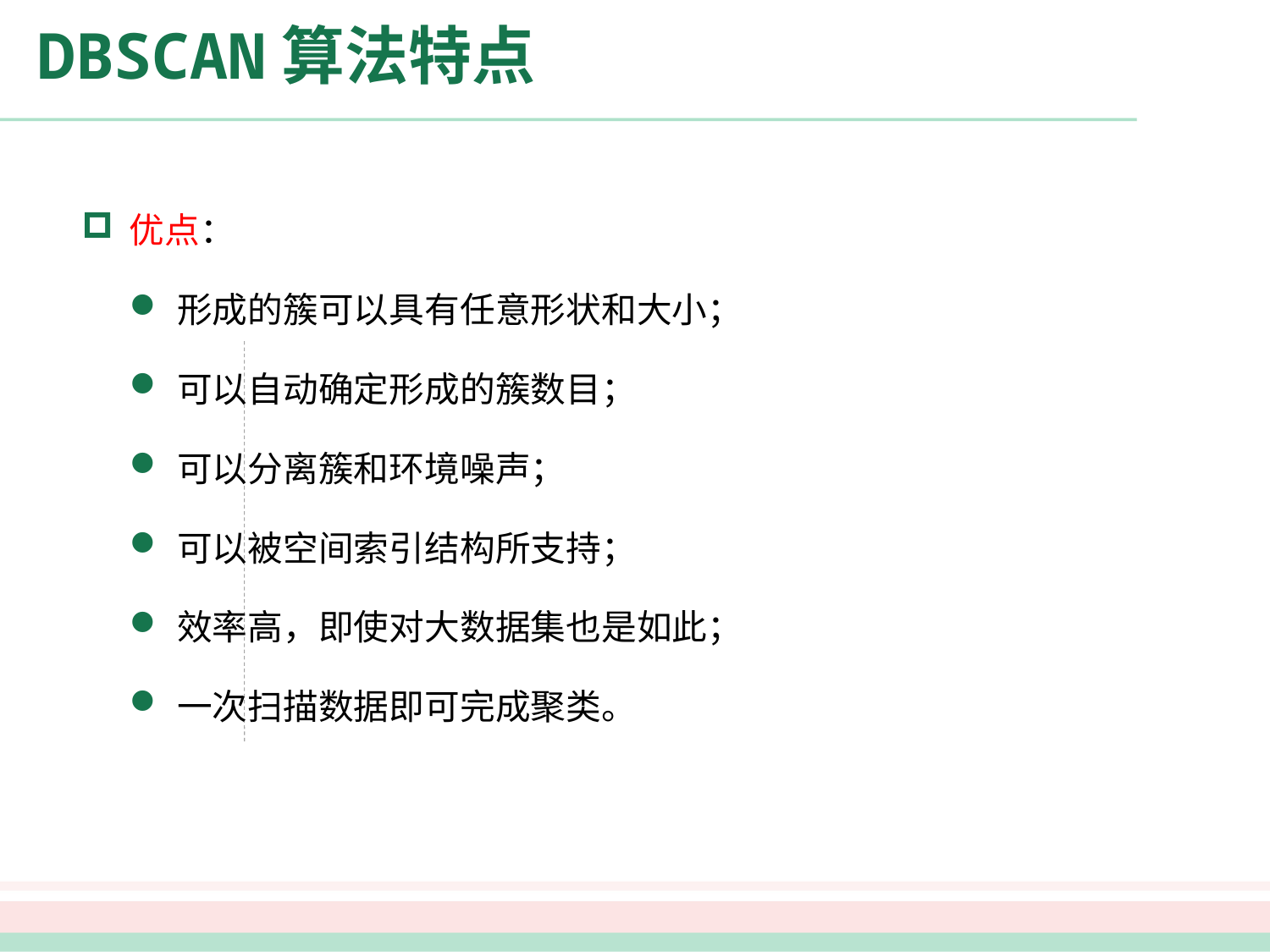

DBSCAN算法特点
优点：
形成的簇可以具有任意形状和大小；
可以自动确定形成的簇数目；
可以分离簇和环境噪声；
可以被空间索引结构所支持；
效率高，即使对大数据集也是如此；
一次扫描数据即可完成聚类。